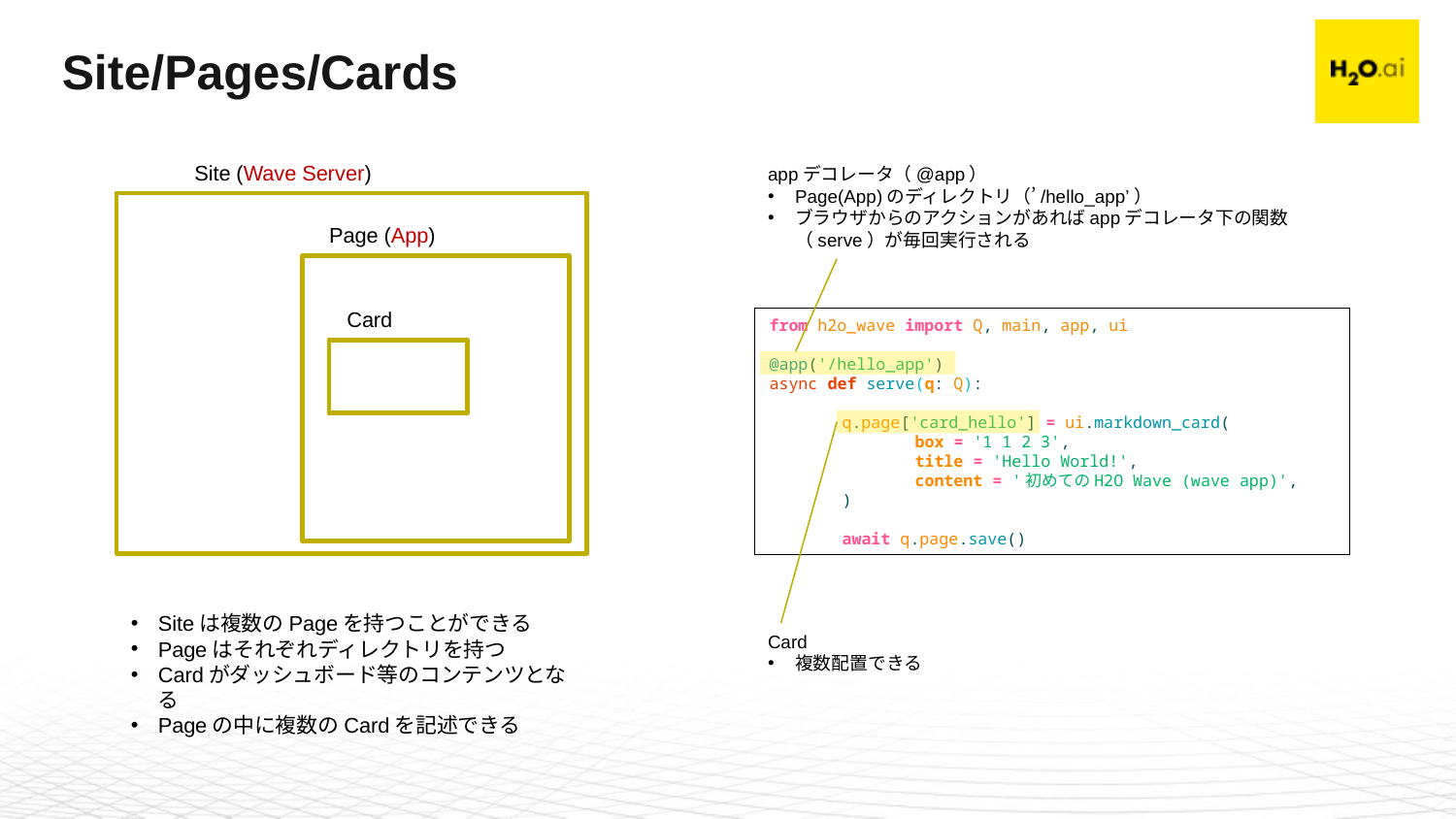

# Site/Pages/Cards
Site (Wave Server)
appデコレータ（@app）
Page(App)のディレクトリ（’/hello_app’）
ブラウザからのアクションがあればappデコレータ下の関数（serve）が毎回実行される

Page (App)

Card
from h2o_wave import Q, main, app, ui
@app('/hello_app')
async def serve(q: Q):
q.page['card_hello'] = ui.markdown_card(
box = '1 1 2 3',
title = 'Hello World!',
content = '初めてのH2O Wave (wave app)',
)

await q.page.save()

Siteは複数のPageを持つことができる
Pageはそれぞれディレクトリを持つ
Cardがダッシュボード等のコンテンツとなる
Pageの中に複数のCardを記述できる

Card
複数配置できる